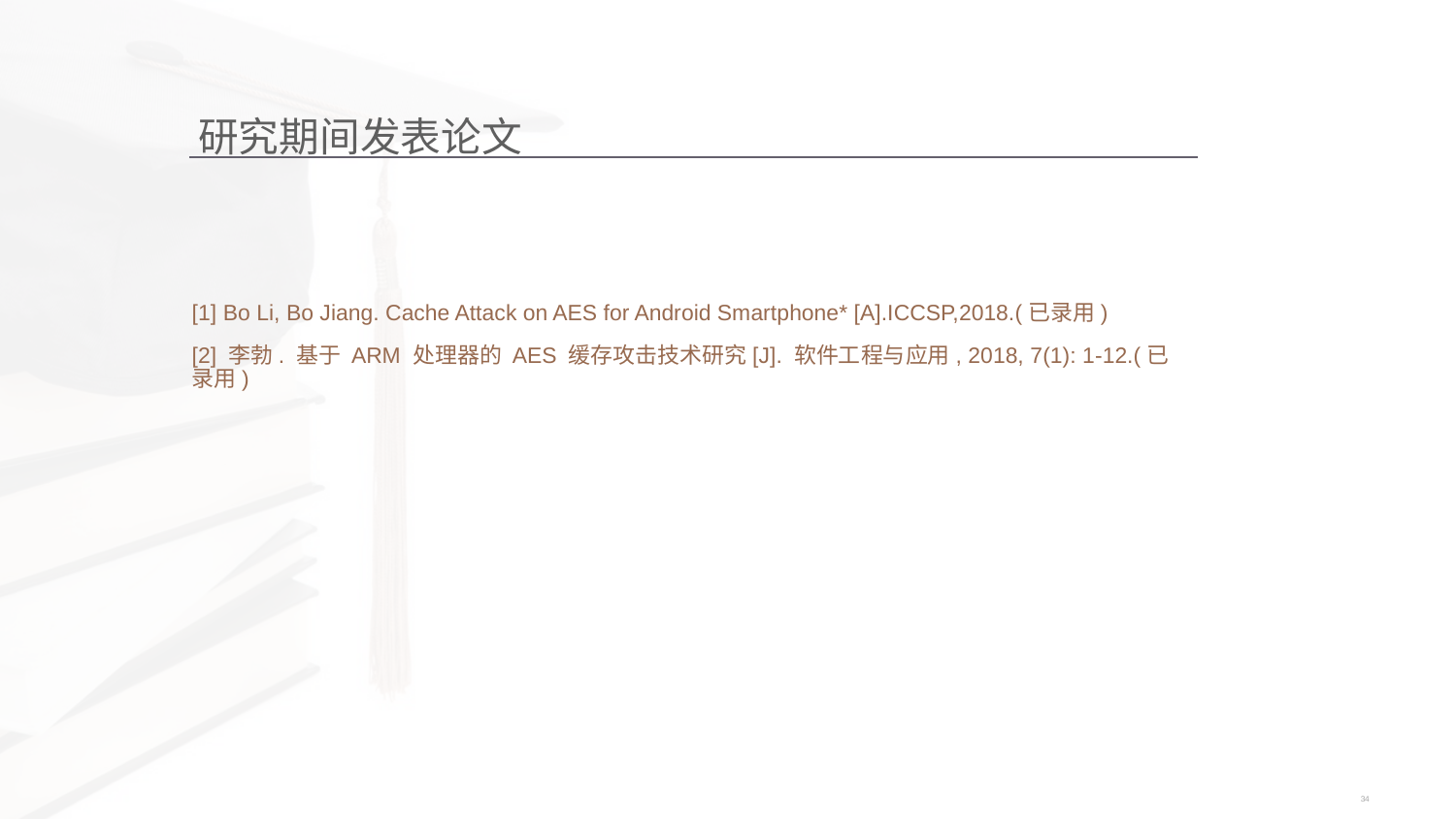

研究期间发表论文
[1] Bo Li, Bo Jiang. Cache Attack on AES for Android Smartphone* [A].ICCSP,2018.(已录用)
[2] 李勃. 基于 ARM 处理器的 AES 缓存攻击技术研究[J]. 软件工程与应用, 2018, 7(1): 1-12.(已录用)